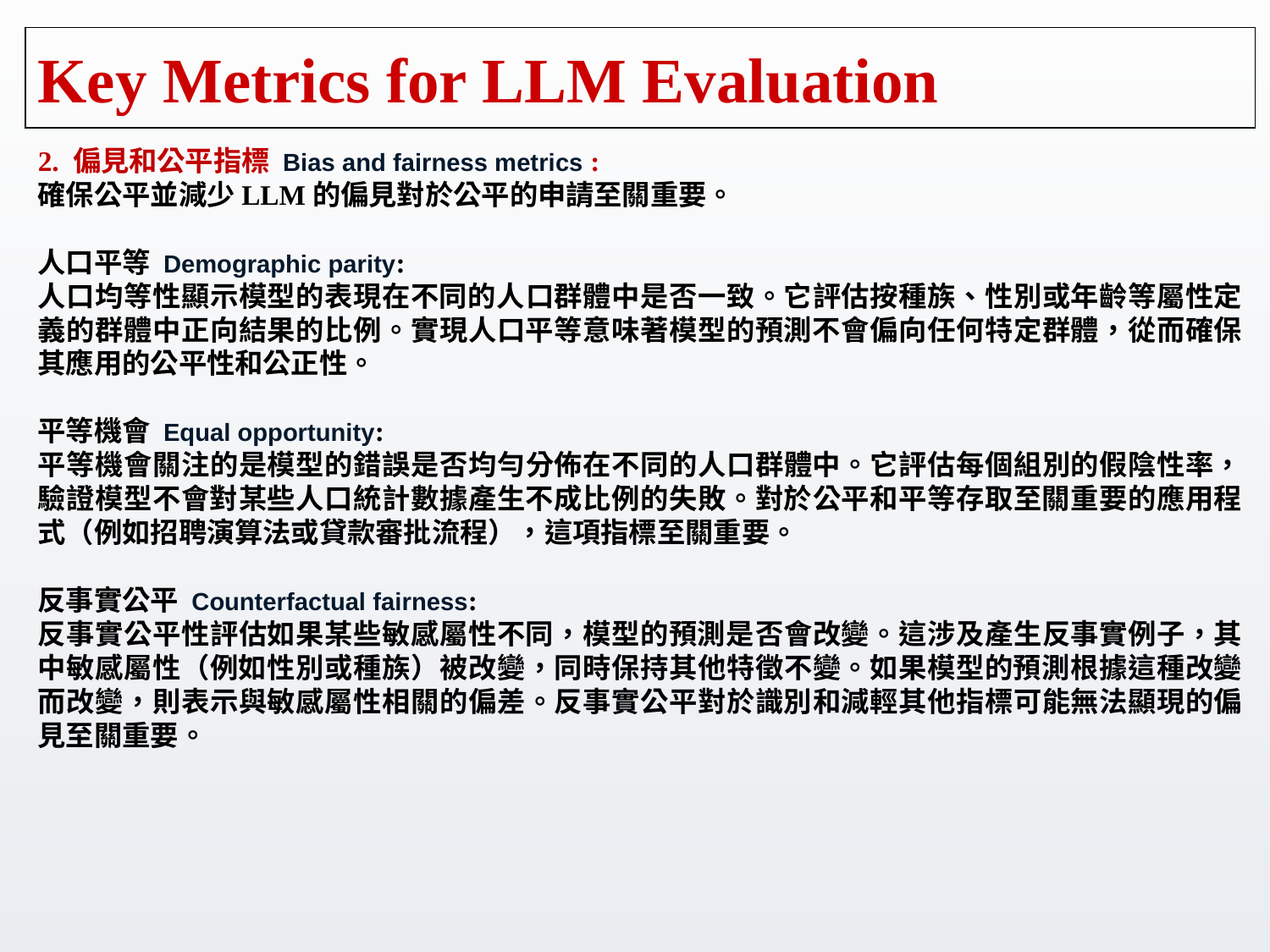

# Key Metrics for LLM Evaluation
2. 偏見和公平指標 Bias and fairness metrics :
確保公平並減少LLM的偏見對於公平的申請至關重要。

人口平等 Demographic parity:
人口均等性顯示模型的表現在不同的人口群體中是否一致。它評估按種族、性別或年齡等屬性定義的群體中正向結果的比例。實現人口平等意味著模型的預測不會偏向任何特定群體，從而確保其應用的公平性和公正性。

平等機會 Equal opportunity:
平等機會關注的是模型的錯誤是否均勻分佈在不同的人口群體中。它評估每個組別的假陰性率，驗證模型不會對某些人口統計數據產生不成比例的失敗。對於公平和平等存取至關重要的應用程式（例如招聘演算法或貸款審批流程），這項指標至關重要。

反事實公平 Counterfactual fairness:
反事實公平性評估如果某些敏感屬性不同，模型的預測是否會改變。這涉及產生反事實例子，其中敏感屬性（例如性別或種族）被改變，同時保持其他特徵不變。如果模型的預測根據這種改變而改變，則表示與敏感屬性相關的偏差。反事實公平對於識別和減輕其他指標可能無法顯現的偏見至關重要。